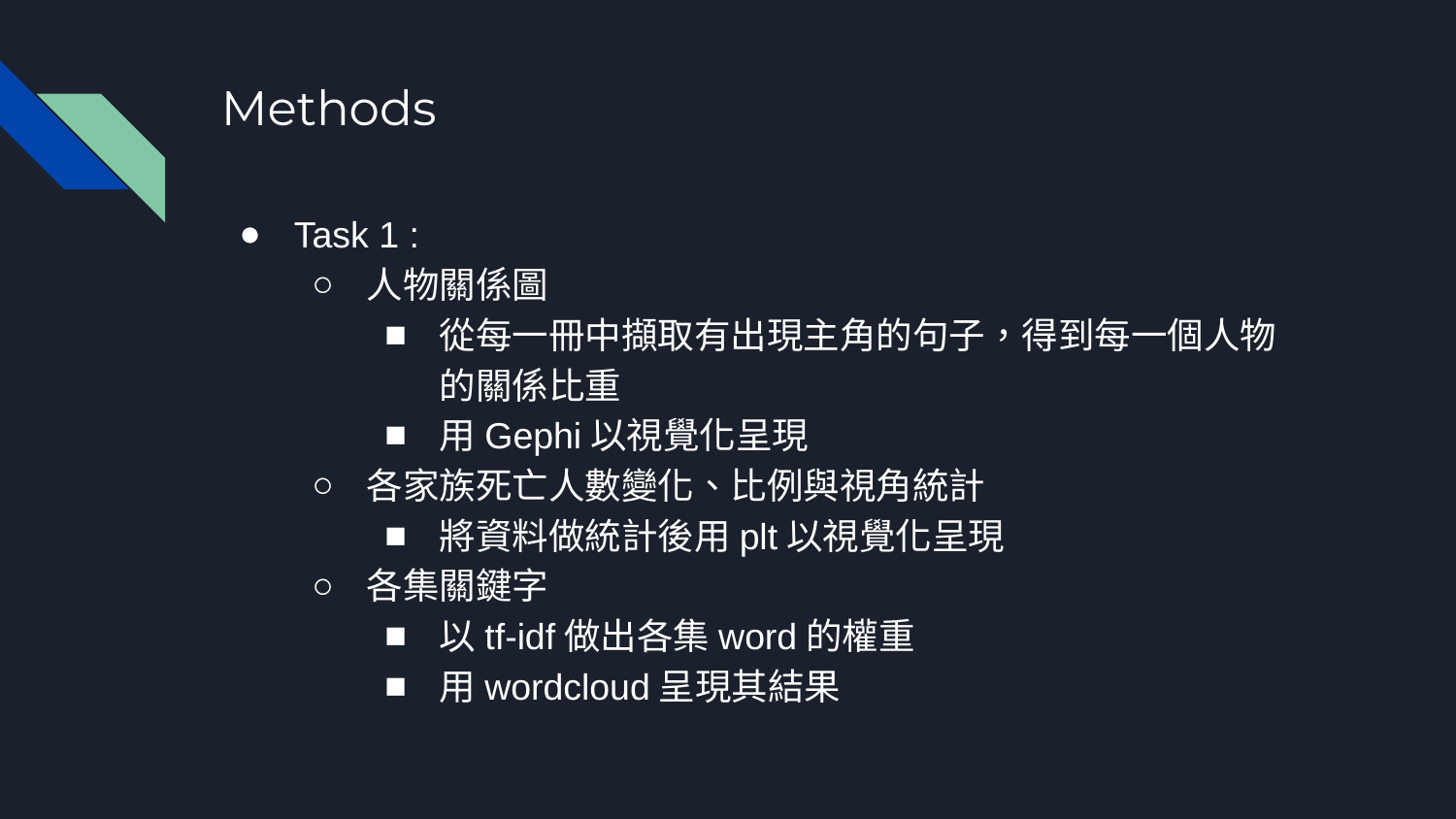

# Methods
Task 1 :
人物關係圖
從每一冊中擷取有出現主角的句子，得到每一個人物的關係比重
用Gephi以視覺化呈現
各家族死亡人數變化、比例與視角統計
將資料做統計後用plt以視覺化呈現
各集關鍵字
以tf-idf做出各集word的權重
用wordcloud呈現其結果